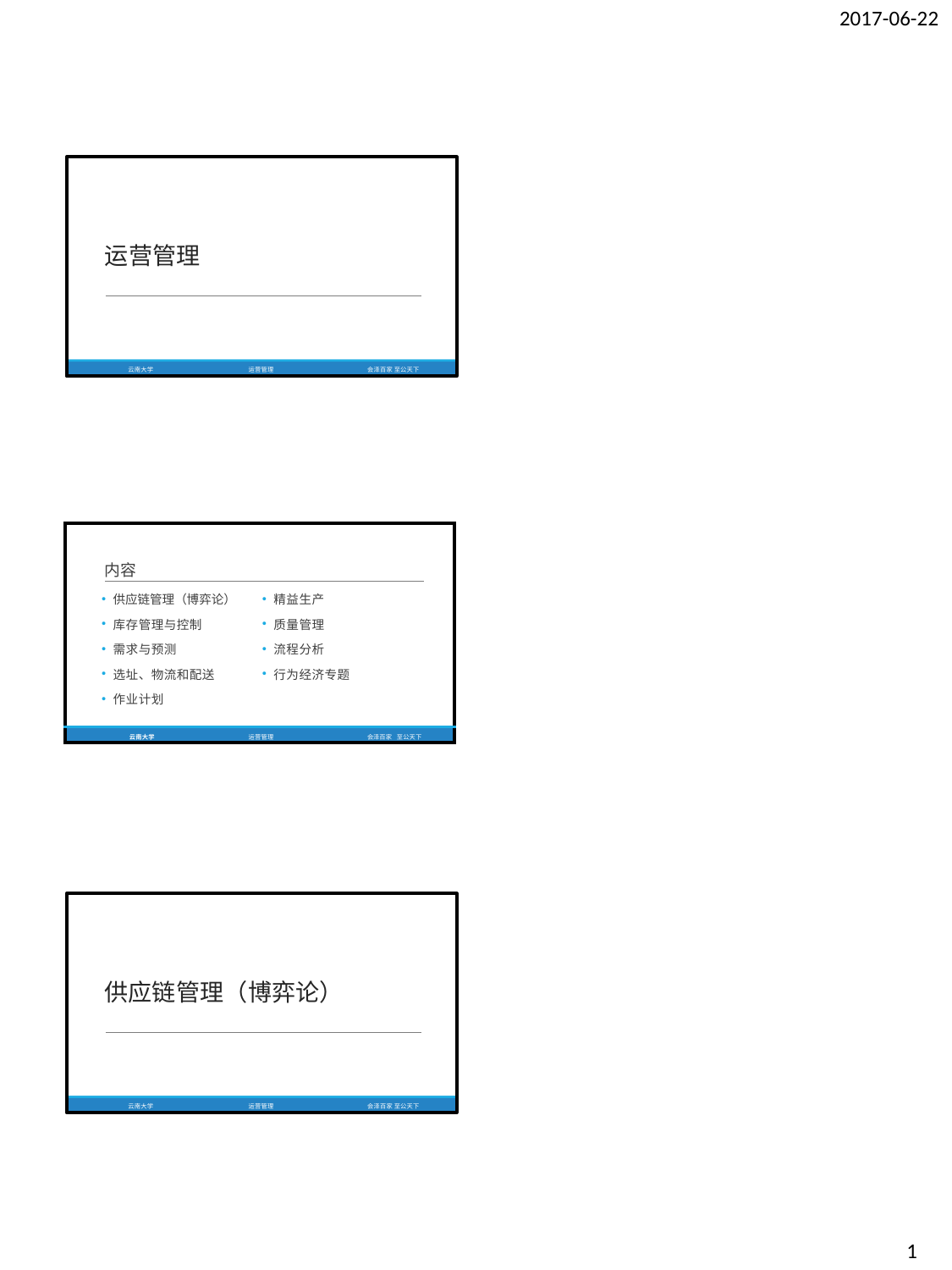

2017-06-22

运营管理

云南大学
运营管理
会泽百家 至公天下
| 内容 |  |  |  |
| --- | --- | --- | --- |
| 供应链管理（博弈论） | 精益生产 |  |  |
| 库存管理与控制 | 质量管理 |  |  |
| 需求与预测 | 流程分析 |  |  |
| 选址、物流和配送 | 行为经济专题 |  |  |
| 作业计划 |  |  |  |
| 云南大学 | 运营管理 | 会泽百家 | 至公天下 |

供应链管理（博弈论）

云南大学
运营管理
会泽百家 至公天下
1